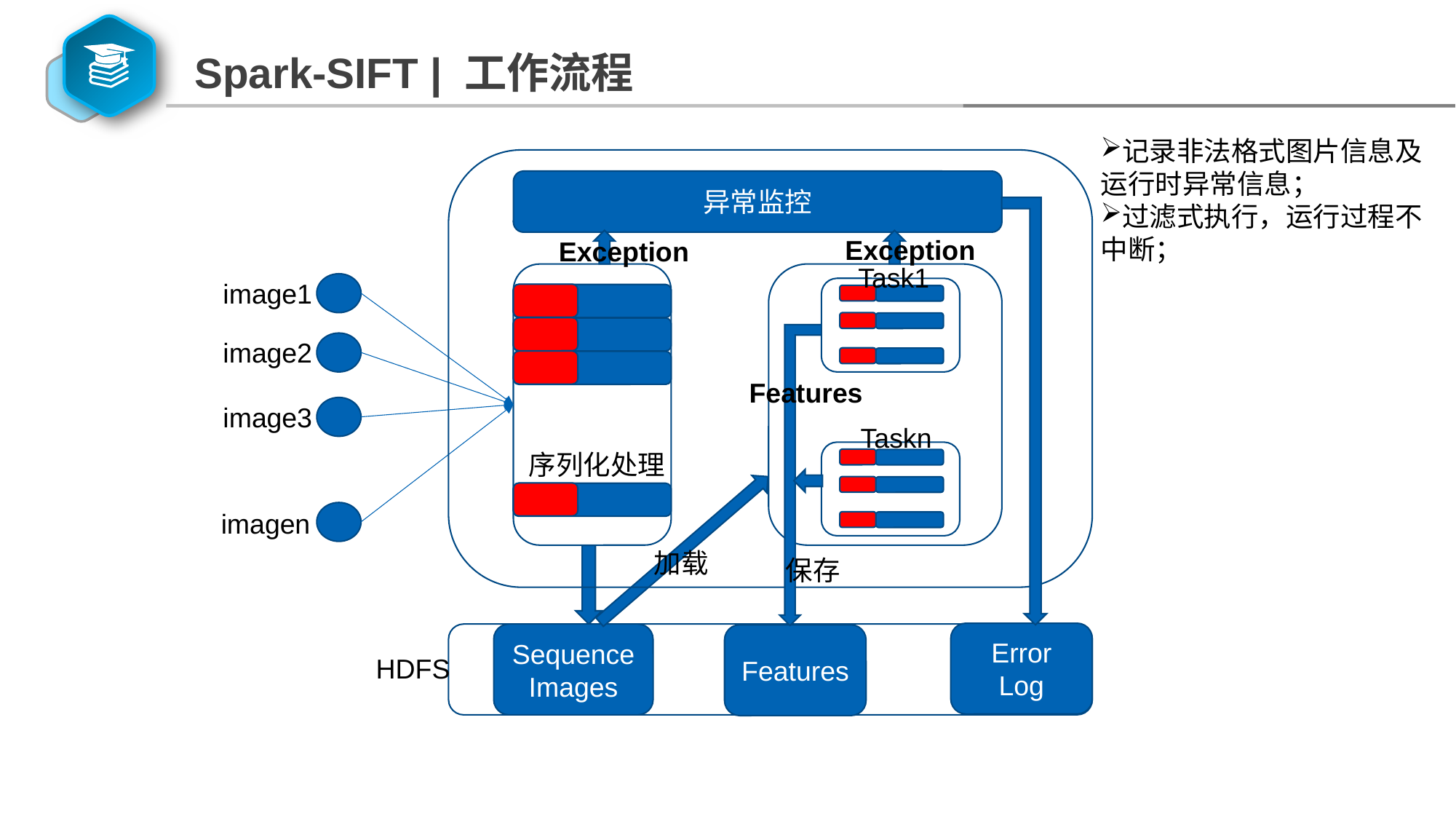

Spark-SIFT | 工作流程

记录非法格式图片信息及
运行时异常信息；
过滤式执行，运行过程不中断；

异常监控

Exception
Exception

Task1

image1

image2

Features
image3

Taskn

序列化处理

imagen

加载
保存

Error Log
HDFS
SequenceImages
Features
HDFS